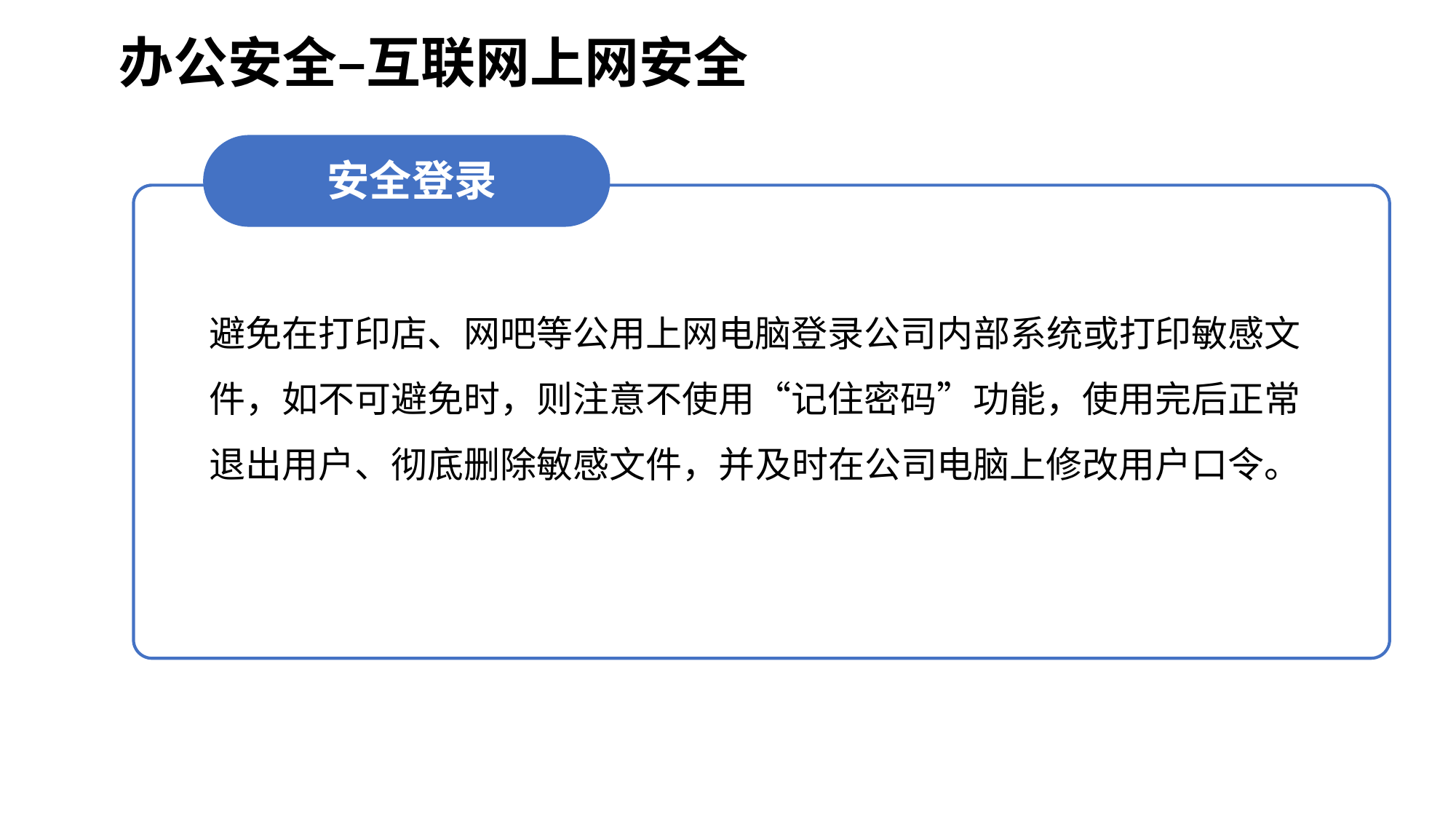

办公安全–互联网上网安全

安全登录

避免在打印店、网吧等公用上网电脑登录公司内部系统或打印敏感文件，如不可避免时，则注意不使用“记住密码”功能，使用完后正常退出用户、彻底删除敏感文件，并及时在公司电脑上修改用户口令。
31

信息安全意识培训